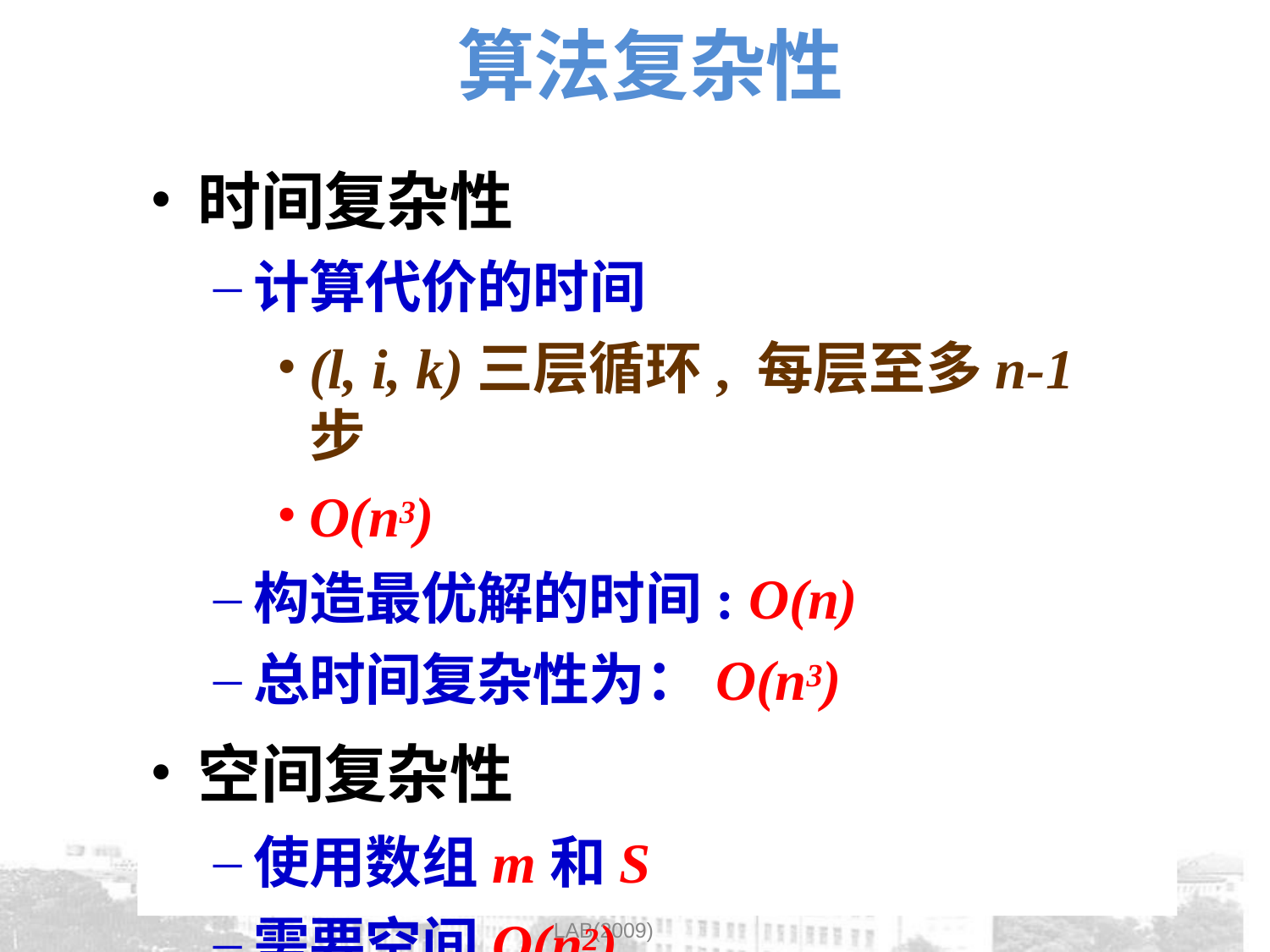

# 算法复杂性
时间复杂性
计算代价的时间
(l, i, k)三层循环, 每层至多n-1步
O(n3)
构造最优解的时间: O(n)
总时间复杂性为：O(n3)
空间复杂性
使用数组m和S
需要空间O(n2)

©DKE-LAB(2009)